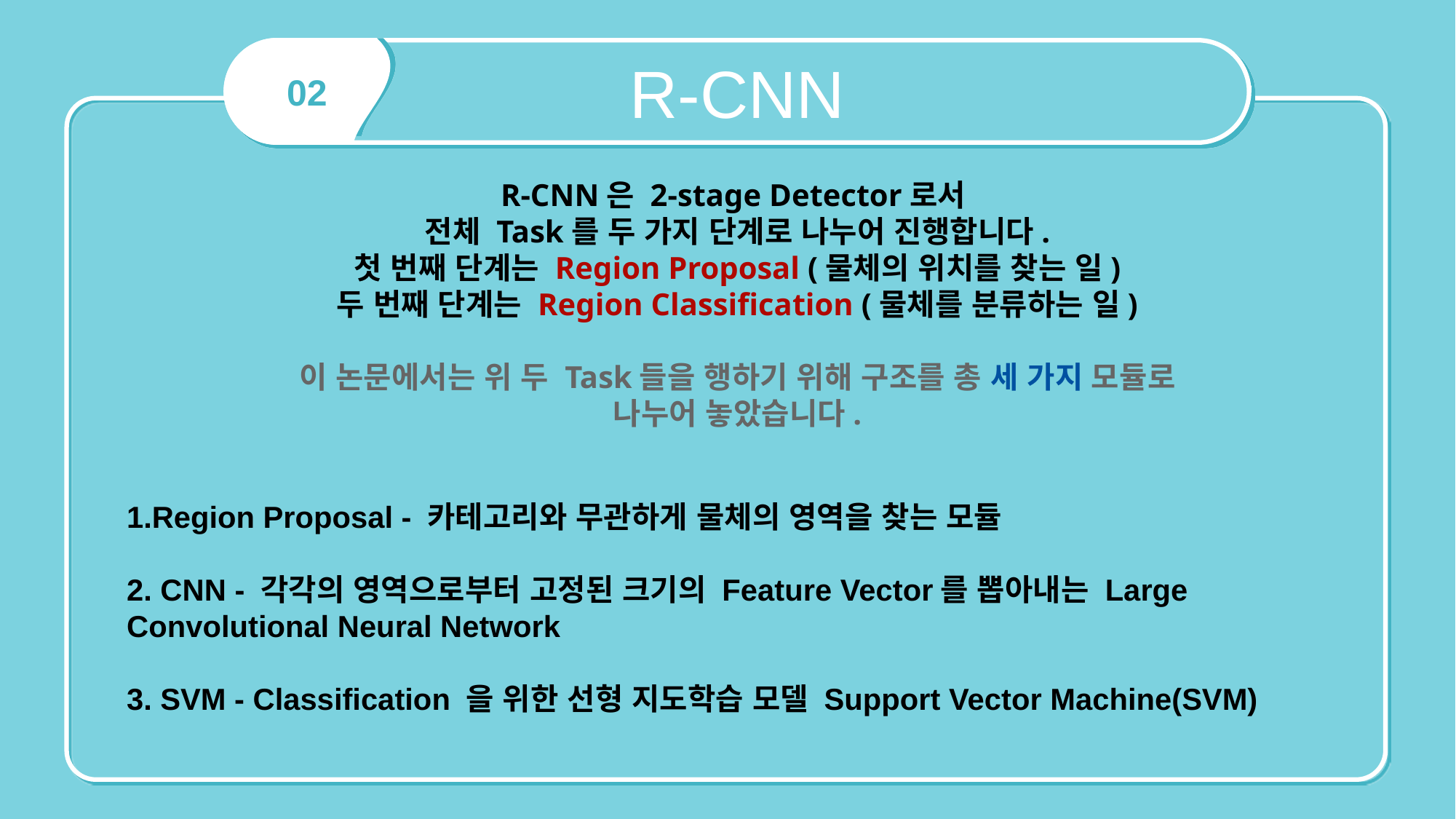

R-CNN
02

R-CNN은 2-stage Detector로서
전체 Task를 두 가지 단계로 나누어 진행합니다.
첫 번째 단계는 Region Proposal (물체의 위치를 찾는 일)
두 번째 단계는 Region Classification (물체를 분류하는 일)

이 논문에서는 위 두 Task들을 행하기 위해 구조를 총 세 가지 모듈로 나누어 놓았습니다.
1.Region Proposal - 카테고리와 무관하게 물체의 영역을 찾는 모듈

2. CNN - 각각의 영역으로부터 고정된 크기의 Feature Vector를 뽑아내는 Large Convolutional Neural Network

3. SVM - Classification 을 위한 선형 지도학습 모델 Support Vector Machine(SVM)